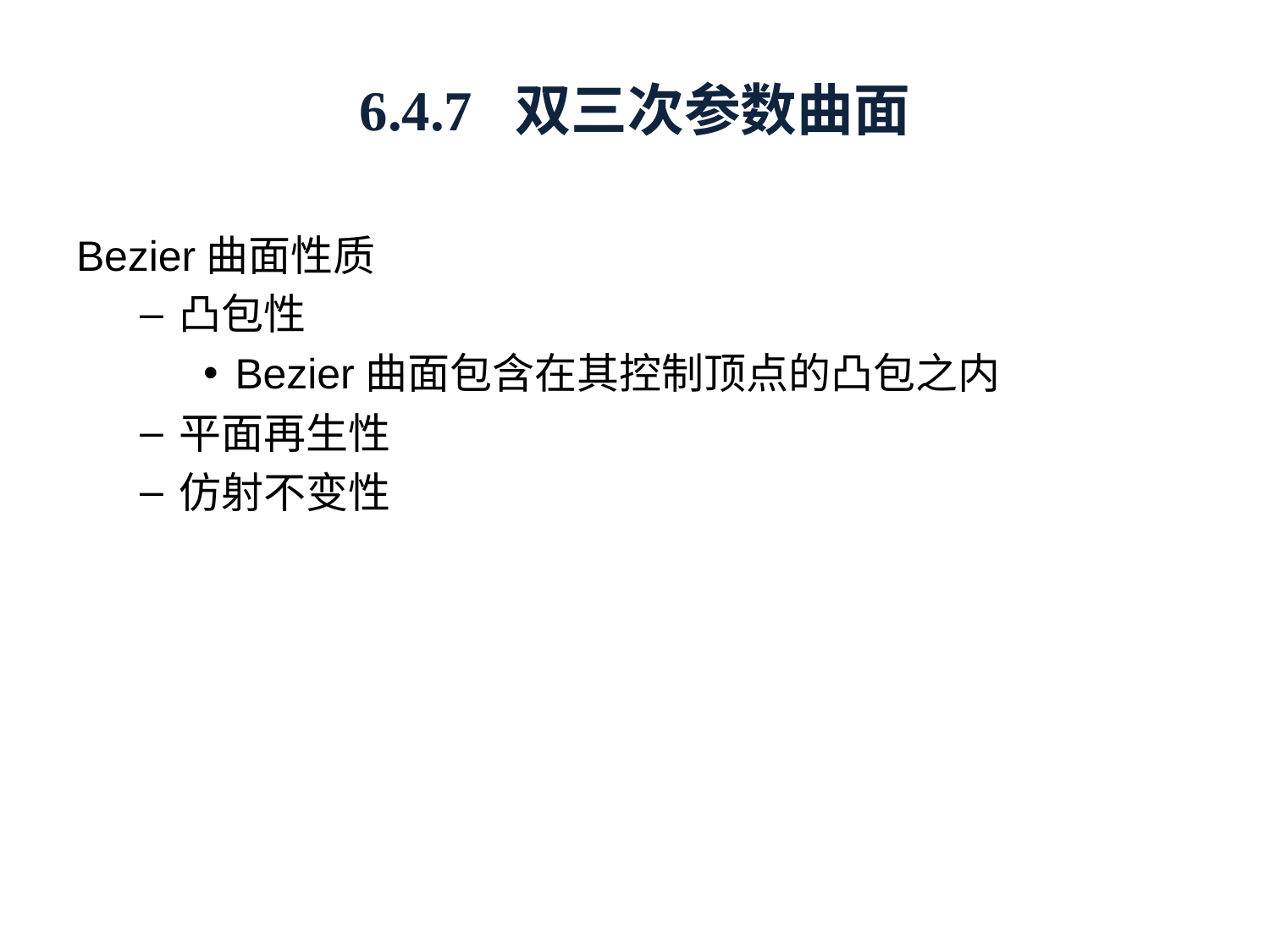

6.4.7  双三次参数曲面
Bezier曲面性质
凸包性
Bezier曲面包含在其控制顶点的凸包之内
平面再生性
仿射不变性